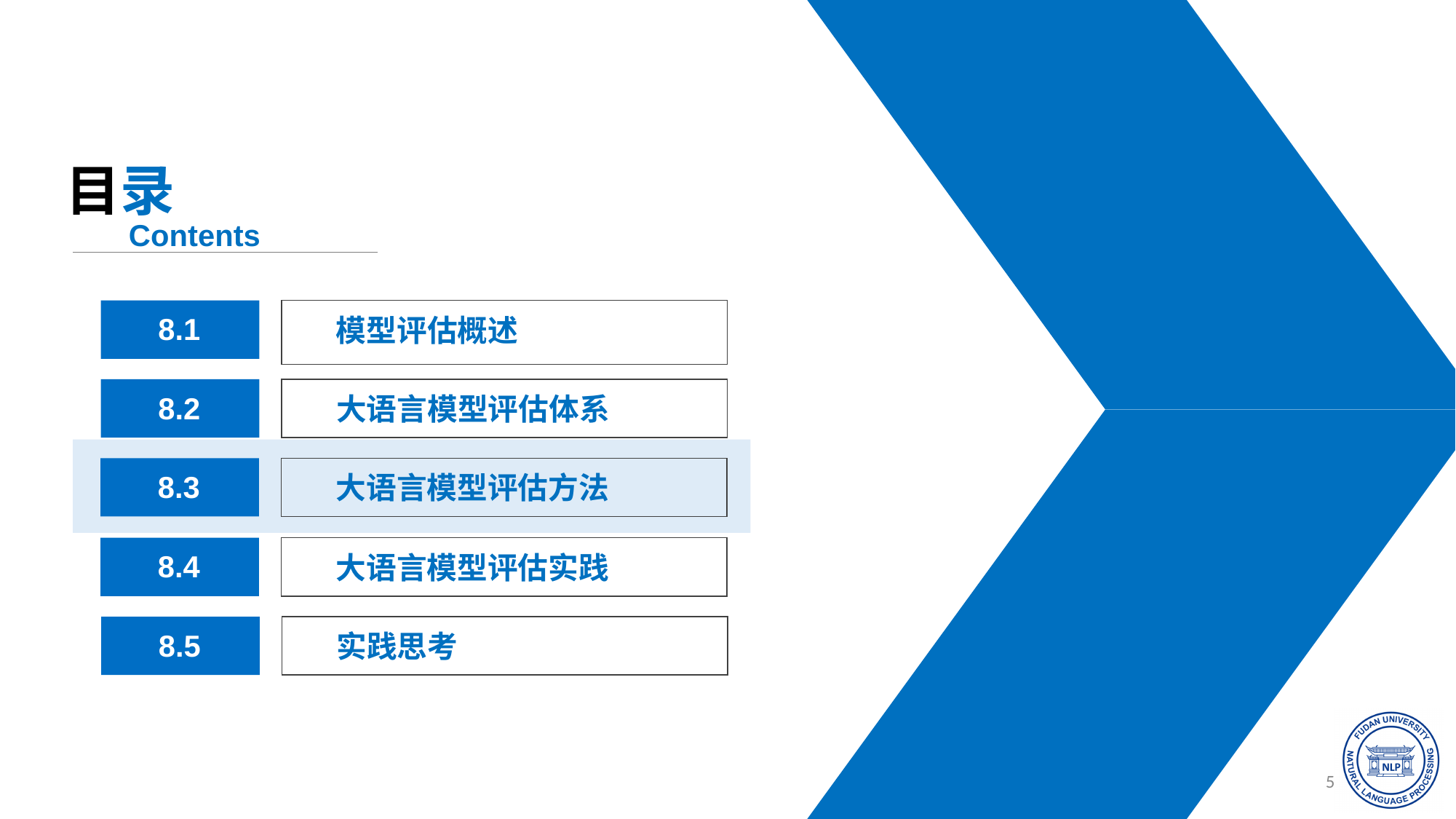

目录
Contents

模型评估概述

8.1

8.2

大语言模型评估体系

8.3

大语言模型评估方法

8.4

大语言模型评估实践

8.5

实践思考
52